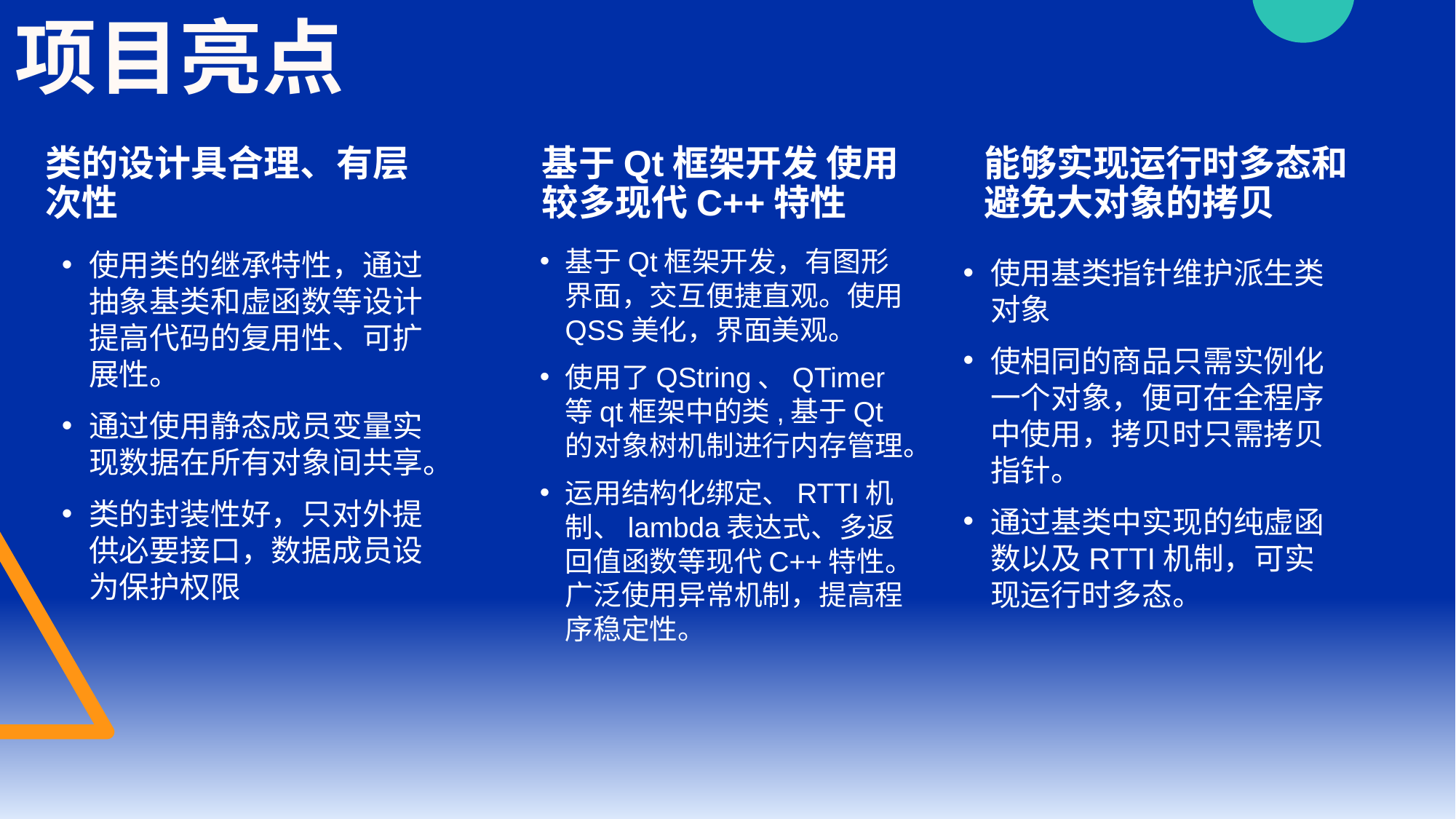

项目亮点
类的设计具合理、有层次性
基于Qt框架开发 使用较多现代C++特性
能够实现运行时多态和避免大对象的拷贝
基于Qt框架开发，有图形界面，交互便捷直观。使用QSS美化，界面美观。
使用了QString、QTimer等qt框架中的类,基于Qt的对象树机制进行内存管理。
运用结构化绑定、RTTI机制、lambda表达式、多返回值函数等现代C++特性。广泛使用异常机制，提高程序稳定性。
使用类的继承特性，通过抽象基类和虚函数等设计提高代码的复用性、可扩展性。
通过使用静态成员变量实现数据在所有对象间共享。
类的封装性好，只对外提供必要接口，数据成员设为保护权限
使用基类指针维护派生类对象
使相同的商品只需实例化一个对象，便可在全程序中使用，拷贝时只需拷贝指针。
通过基类中实现的纯虚函数以及RTTI机制，可实现运行时多态。